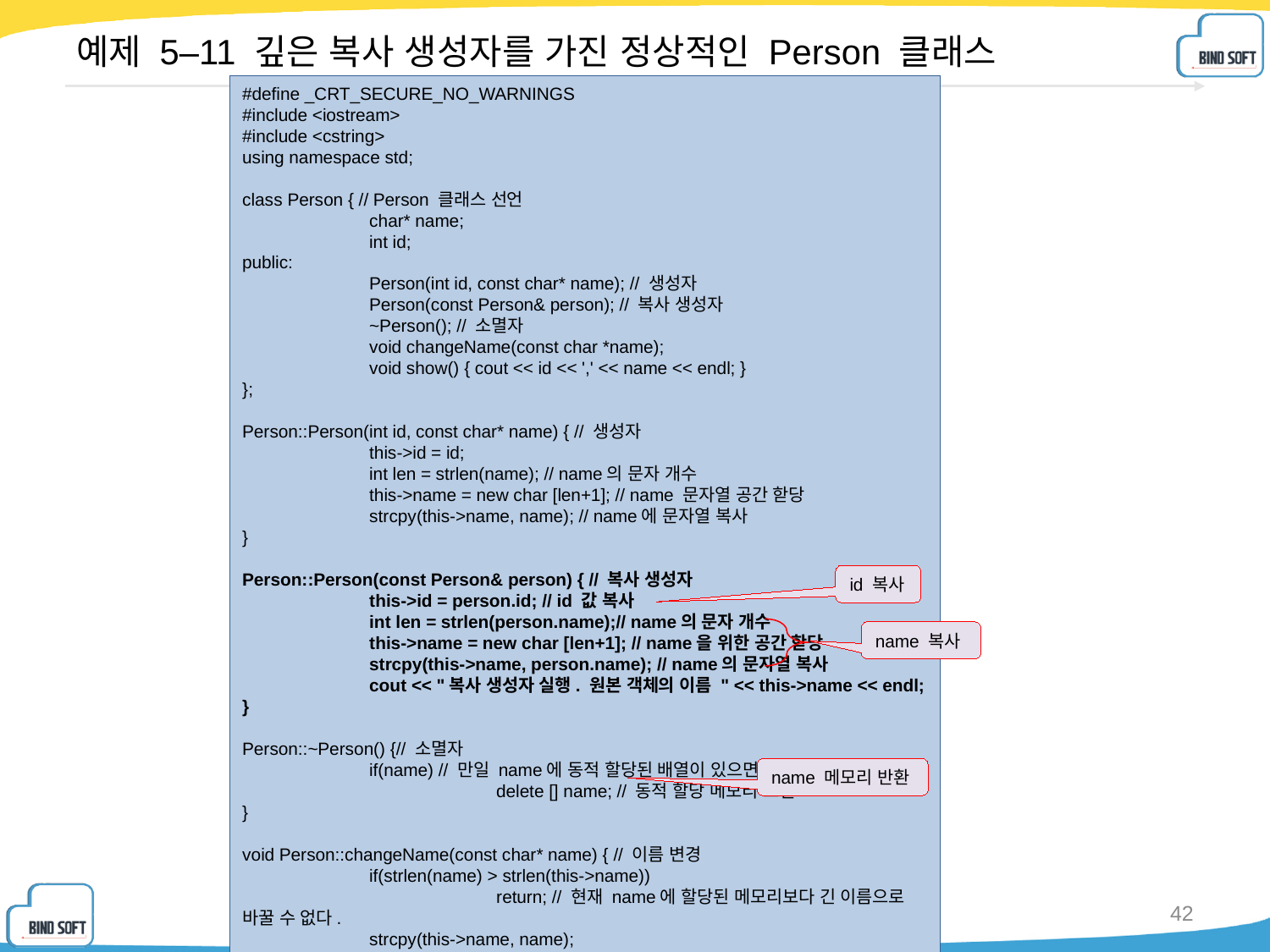

# 예제 5–11 깊은 복사 생성자를 가진 정상적인 Person 클래스
#define _CRT_SECURE_NO_WARNINGS
#include <iostream>
#include <cstring>
using namespace std;

class Person { // Person 클래스 선언
	char* name;
	int id;
public:
	Person(int id, const char* name); // 생성자
	Person(const Person& person); // 복사 생성자
	~Person(); // 소멸자
	void changeName(const char *name);
	void show() { cout << id << ',' << name << endl; }
};

Person::Person(int id, const char* name) { // 생성자
	this->id = id;
	int len = strlen(name); // name의 문자 개수
	this->name = new char [len+1]; // name 문자열 공간 핟당
	strcpy(this->name, name); // name에 문자열 복사
}

Person::Person(const Person& person) { // 복사 생성자
	this->id = person.id; // id 값 복사
	int len = strlen(person.name);// name의 문자 개수
	this->name = new char [len+1]; // name을 위한 공간 핟당
	strcpy(this->name, person.name); // name의 문자열 복사
	cout << "복사 생성자 실행. 원본 객체의 이름 " << this->name << endl;
}

Person::~Person() {// 소멸자
	if(name) // 만일 name에 동적 할당된 배열이 있으면
		delete [] name; // 동적 할당 메모리 소멸
}

void Person::changeName(const char* name) { // 이름 변경
	if(strlen(name) > strlen(this->name))
		return; // 현재 name에 할당된 메모리보다 긴 이름으로 바꿀 수 없다.
	strcpy(this->name, name);
}
id 복사

name 복사
name 메모리 반환
42